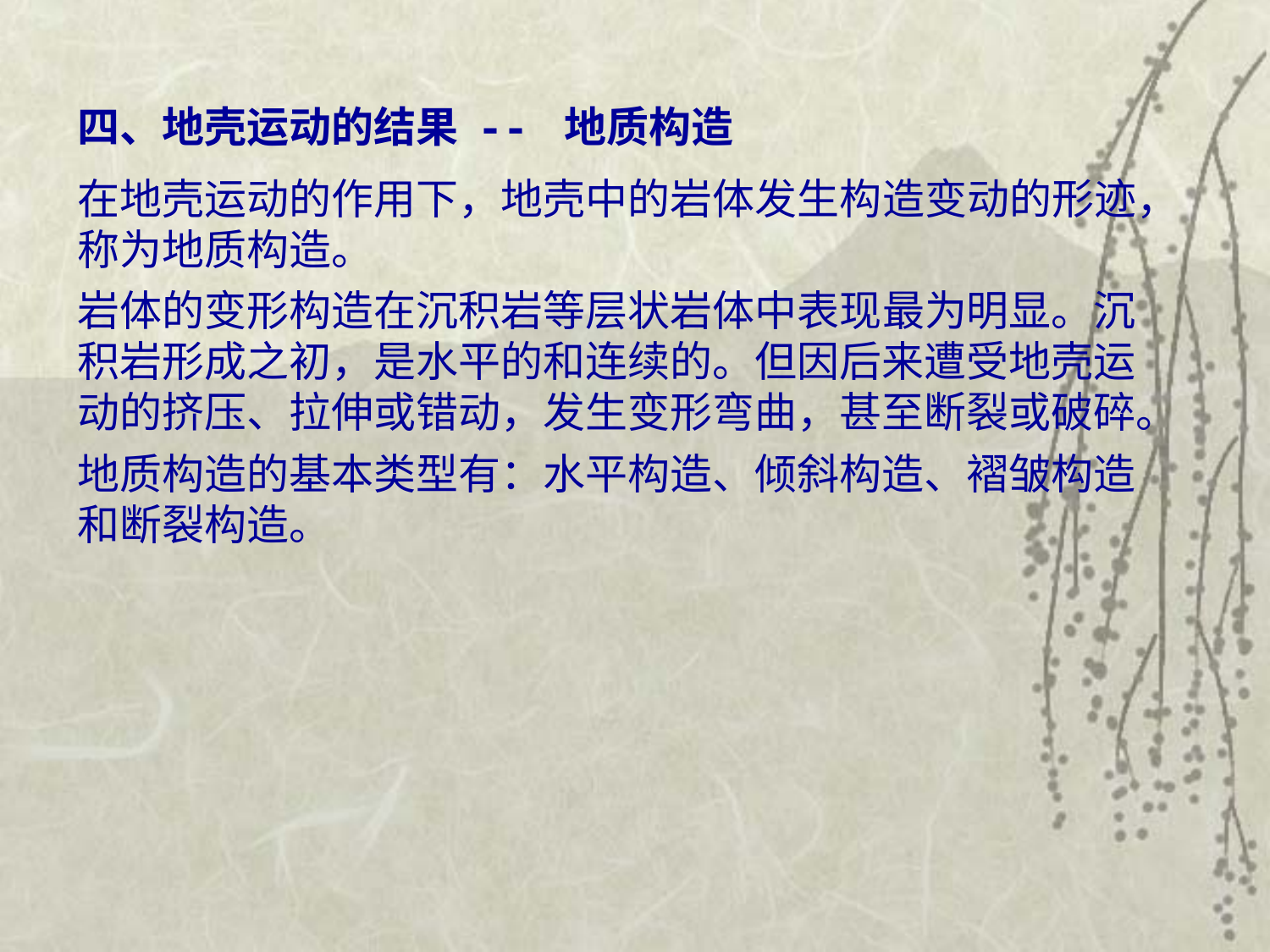

四、地壳运动的结果 -- 地质构造
在地壳运动的作用下，地壳中的岩体发生构造变动的形迹，称为地质构造。
岩体的变形构造在沉积岩等层状岩体中表现最为明显。沉积岩形成之初，是水平的和连续的。但因后来遭受地壳运动的挤压、拉伸或错动，发生变形弯曲，甚至断裂或破碎。
地质构造的基本类型有：水平构造、倾斜构造、褶皱构造和断裂构造。